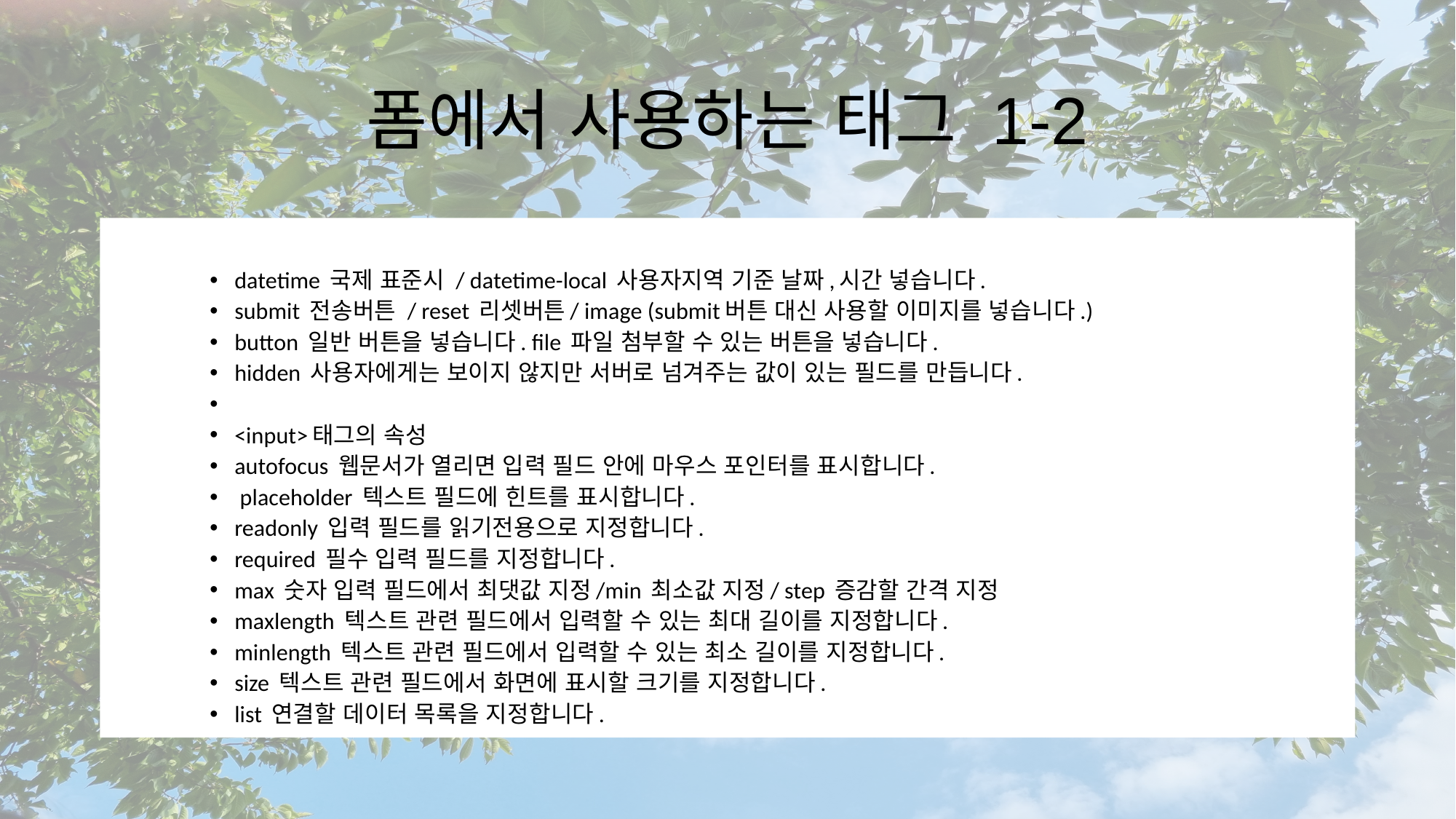

# 폼에서 사용하는 태그 1-2

datetime 국제 표준시 / datetime-local 사용자지역 기준 날짜,시간 넣습니다.
submit 전송버튼 / reset 리셋버튼/ image (submit버튼 대신 사용할 이미지를 넣습니다.)
button 일반 버튼을 넣습니다. file 파일 첨부할 수 있는 버튼을 넣습니다.
hidden 사용자에게는 보이지 않지만 서버로 넘겨주는 값이 있는 필드를 만듭니다.

<input>태그의 속성
autofocus 웹문서가 열리면 입력 필드 안에 마우스 포인터를 표시합니다.
 placeholder 텍스트 필드에 힌트를 표시합니다.
readonly 입력 필드를 읽기전용으로 지정합니다.
required 필수 입력 필드를 지정합니다.
max 숫자 입력 필드에서 최댓값 지정/min 최소값 지정/ step 증감할 간격 지정
maxlength 텍스트 관련 필드에서 입력할 수 있는 최대 길이를 지정합니다.
minlength 텍스트 관련 필드에서 입력할 수 있는 최소 길이를 지정합니다.
size 텍스트 관련 필드에서 화면에 표시할 크기를 지정합니다.
list 연결할 데이터 목록을 지정합니다.